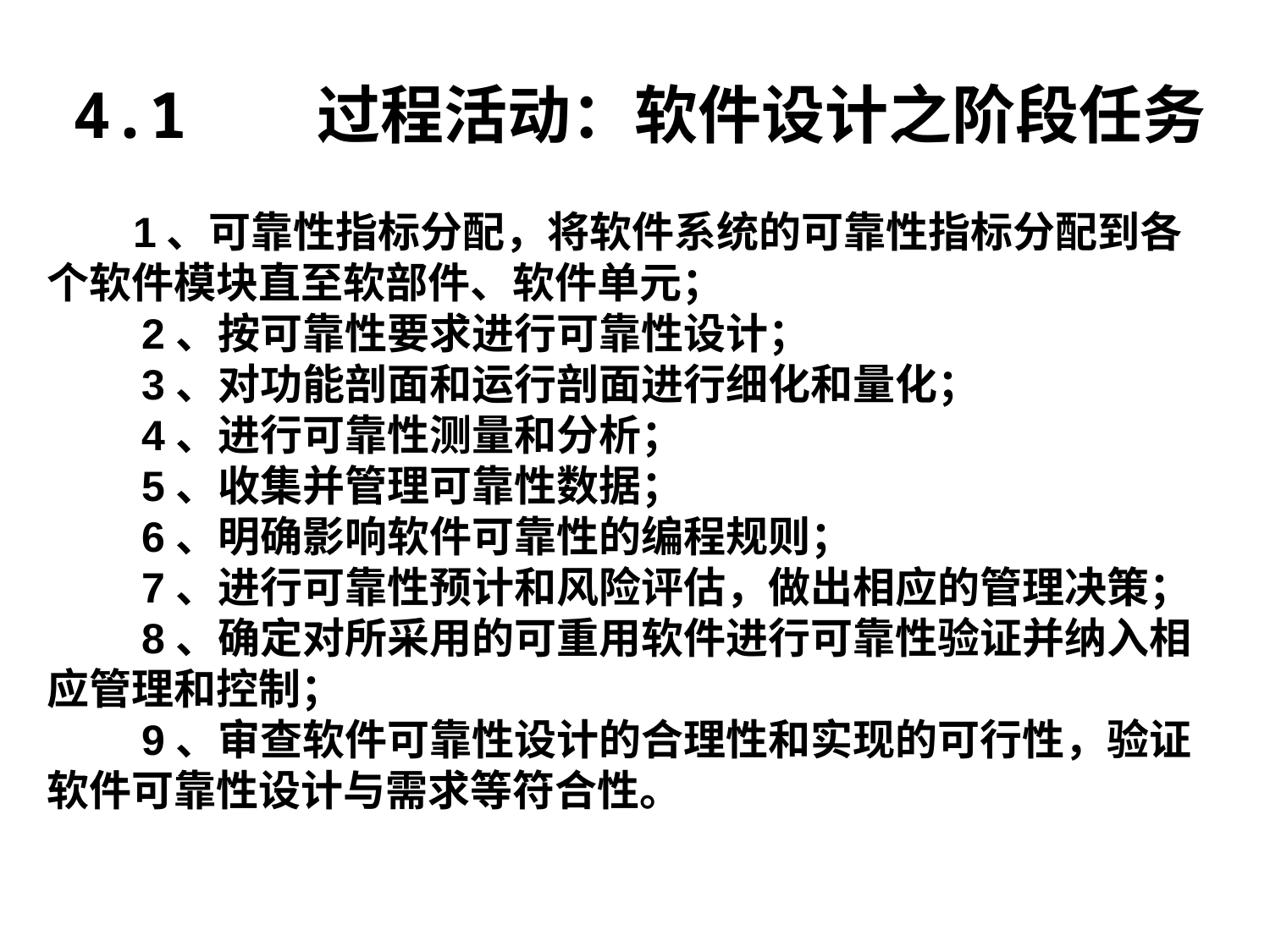

4.1   过程活动：软件设计之阶段任务
         1、可靠性指标分配，将软件系统的可靠性指标分配到各个软件模块直至软部件、软件单元；
        2、按可靠性要求进行可靠性设计；
        3、对功能剖面和运行剖面进行细化和量化；
        4、进行可靠性测量和分析；
        5、收集并管理可靠性数据；
        6、明确影响软件可靠性的编程规则；
        7、进行可靠性预计和风险评估，做出相应的管理决策；
        8、确定对所采用的可重用软件进行可靠性验证并纳入相应管理和控制；
        9、审查软件可靠性设计的合理性和实现的可行性，验证软件可靠性设计与需求等符合性。